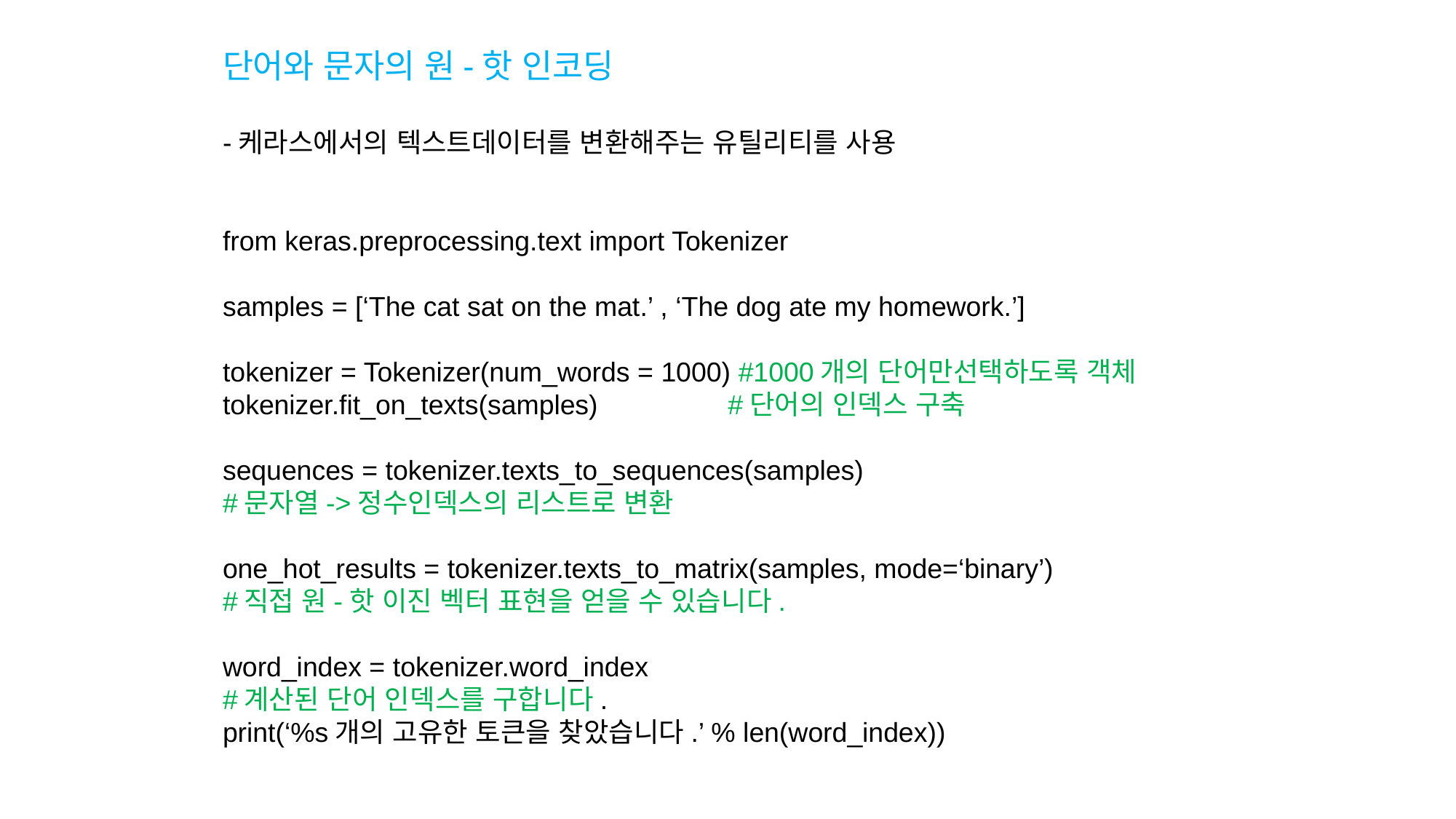

단어와 문자의 원-핫 인코딩

-케라스에서의 텍스트데이터를 변환해주는 유틸리티를 사용

from keras.preprocessing.text import Tokenizer

samples = [‘The cat sat on the mat.’ , ‘The dog ate my homework.’]

tokenizer = Tokenizer(num_words = 1000) #1000개의 단어만선택하도록 객체
tokenizer.fit_on_texts(samples)                 #단어의 인덱스 구축

sequences = tokenizer.texts_to_sequences(samples)
#문자열->정수인덱스의 리스트로 변환

one_hot_results = tokenizer.texts_to_matrix(samples, mode=‘binary’)
#직접 원-핫 이진 벡터 표현을 얻을 수 있습니다.

word_index = tokenizer.word_index
#계산된 단어 인덱스를 구합니다.
print(‘%s개의 고유한 토큰을 찾았습니다.’ % len(word_index))